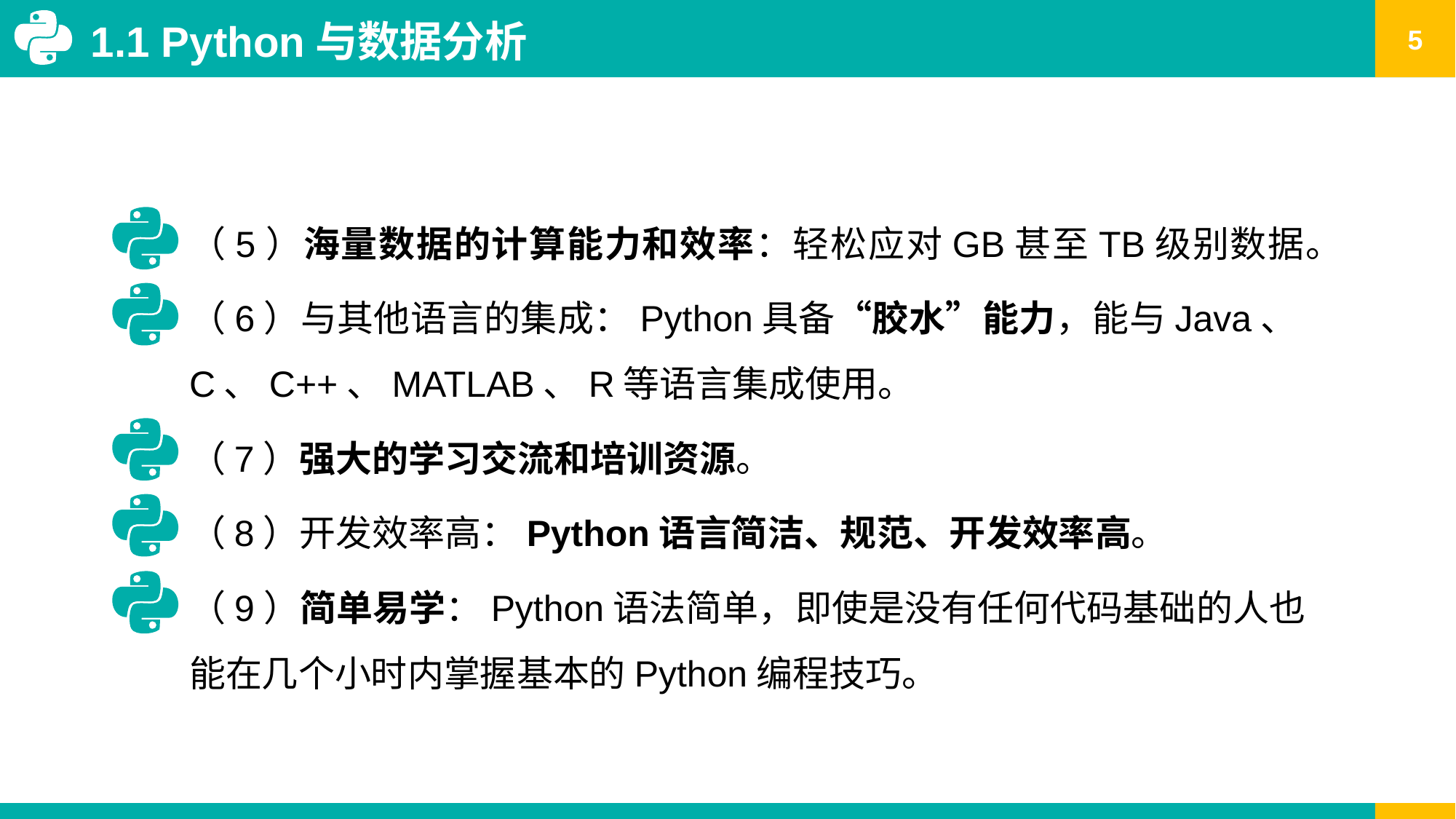

1.1 Python与数据分析
（5）海量数据的计算能力和效率：轻松应对GB甚至TB级别数据。
（6）与其他语言的集成：Python具备“胶水”能力，能与Java、C、C++、MATLAB、R等语言集成使用。
（7）强大的学习交流和培训资源。
（8）开发效率高：Python语言简洁、规范、开发效率高。
（9）简单易学：Python语法简单，即使是没有任何代码基础的人也能在几个小时内掌握基本的Python编程技巧。